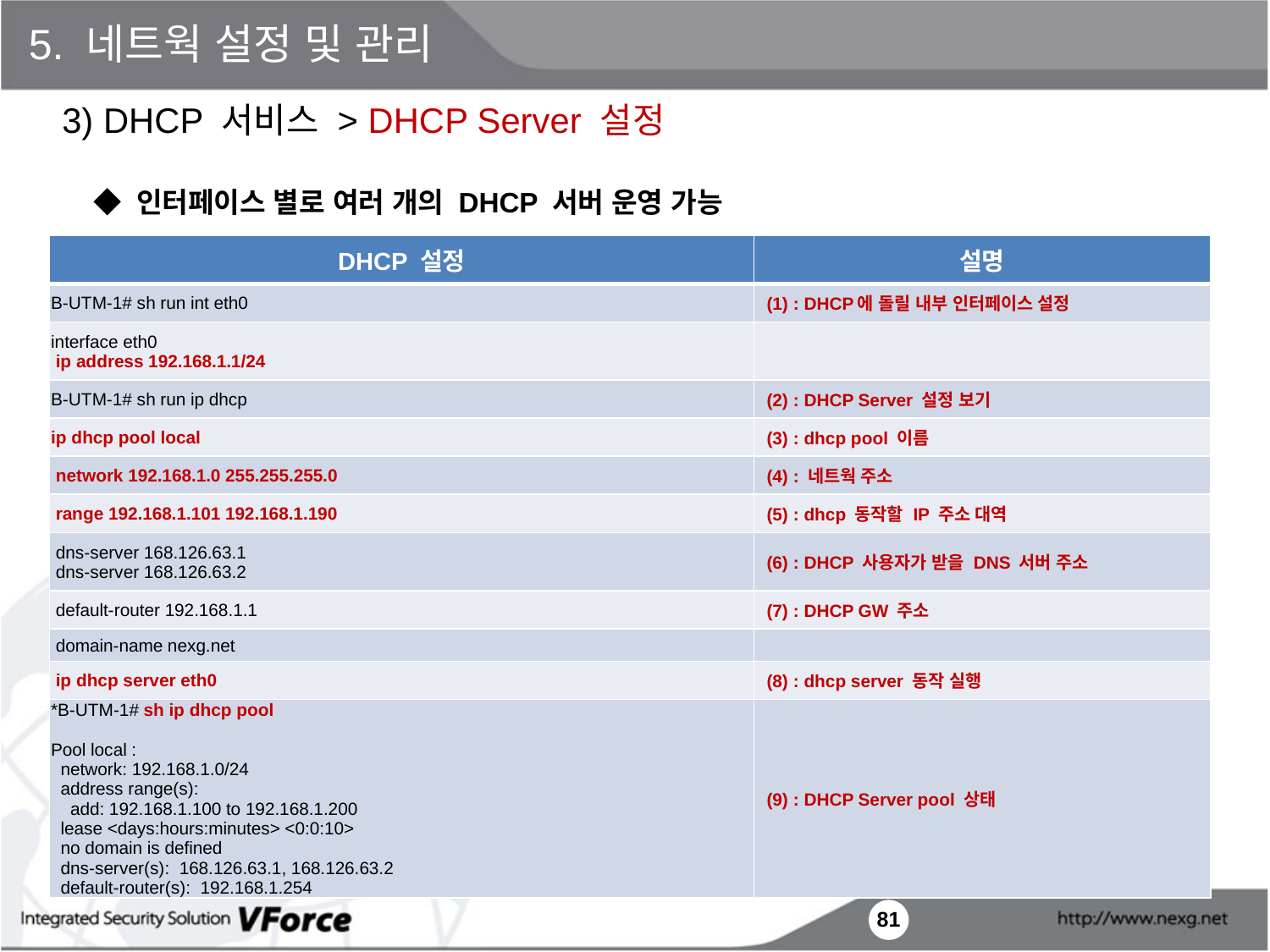

5. 네트웍 설정 및 관리
3) DHCP 서비스 > DHCP Server 설정
◆ 인터페이스 별로 여러 개의 DHCP 서버 운영 가능
| DHCP 설정 | 설명 |
| --- | --- |
| B-UTM-1# sh run int eth0 | (1) : DHCP에 돌릴 내부 인터페이스 설정 |
| interface eth0 ip address 192.168.1.1/24 |  |
| B-UTM-1# sh run ip dhcp | (2) : DHCP Server 설정 보기 |
| ip dhcp pool local | (3) : dhcp pool 이름 |
| network 192.168.1.0 255.255.255.0 | (4) : 네트웍 주소 |
| range 192.168.1.101 192.168.1.190 | (5) : dhcp 동작할 IP 주소 대역 |
| dns-server 168.126.63.1 dns-server 168.126.63.2 | (6) : DHCP 사용자가 받을 DNS 서버 주소 |
| default-router 192.168.1.1 | (7) : DHCP GW 주소 |
| domain-name nexg.net |  |
| ip dhcp server eth0 | (8) : dhcp server 동작 실행 |
| \*B-UTM-1# sh ip dhcp pool Pool local : network: 192.168.1.0/24 address range(s): add: 192.168.1.100 to 192.168.1.200 lease <days:hours:minutes> <0:0:10> no domain is defined dns-server(s): 168.126.63.1, 168.126.63.2 default-router(s): 192.168.1.254 | (9) : DHCP Server pool 상태 |